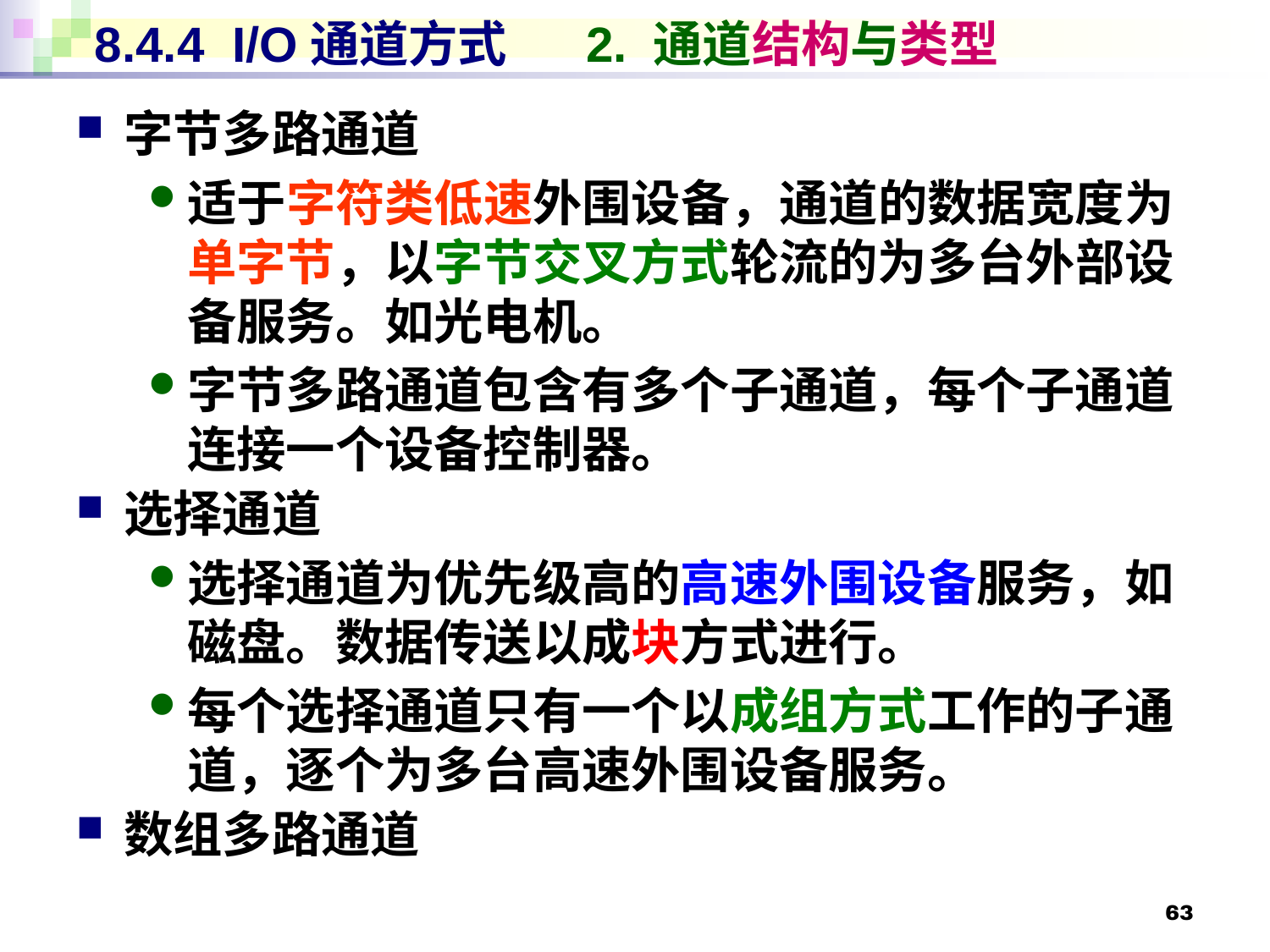

# 8.4.4  I/O通道方式      2. 通道结构与类型
字节多路通道
适于字符类低速外围设备，通道的数据宽度为单字节，以字节交叉方式轮流的为多台外部设备服务。如光电机。
字节多路通道包含有多个子通道，每个子通道连接一个设备控制器。
选择通道
选择通道为优先级高的高速外围设备服务，如磁盘。数据传送以成块方式进行。
每个选择通道只有一个以成组方式工作的子通道，逐个为多台高速外围设备服务。
数组多路通道
63